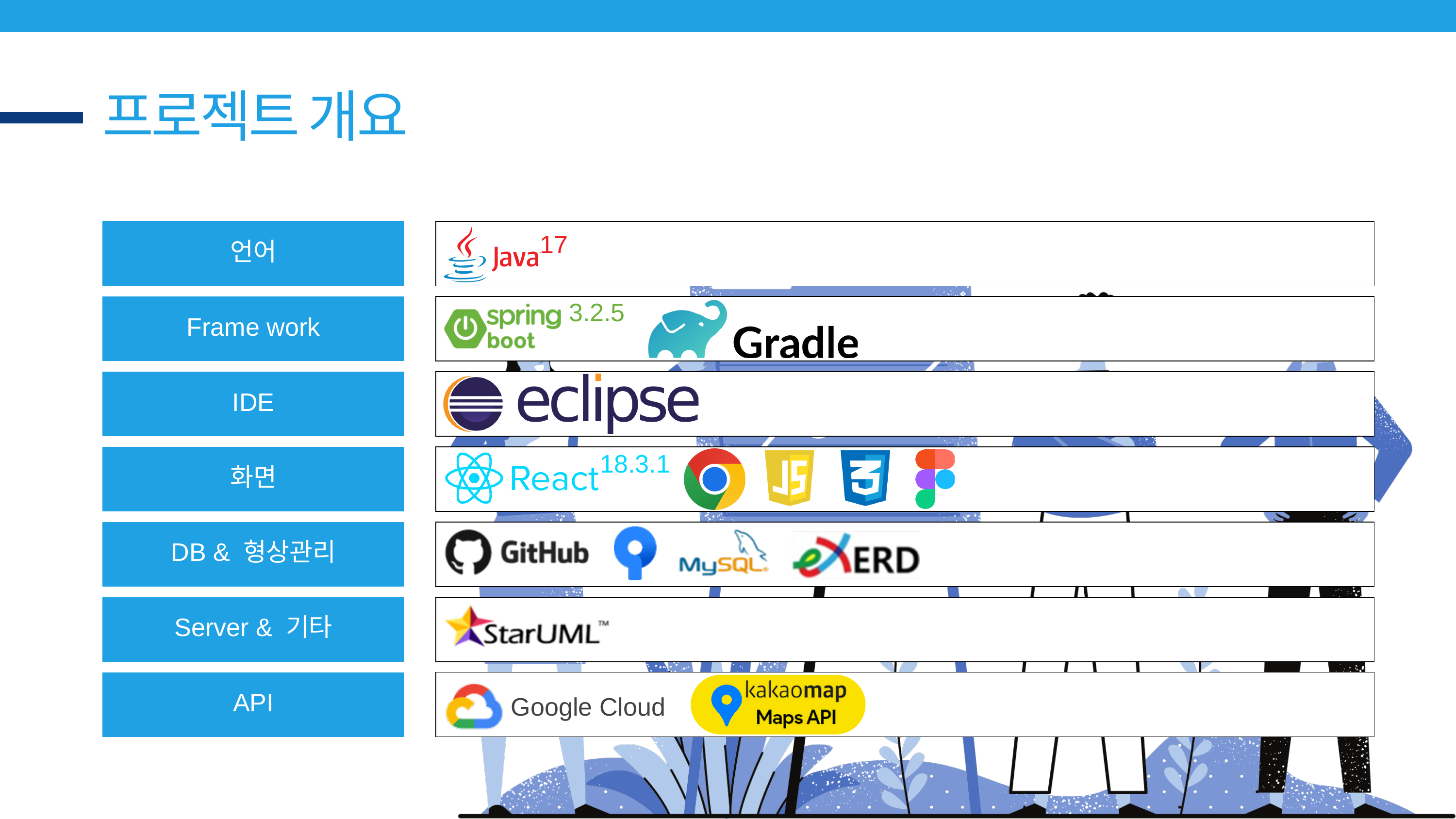

프로젝트 개요

언어

17

3.2.5

Frame work

IDE

18.3.1

화면

DB & 형상관리

Server & 기타

API

Google Cloud